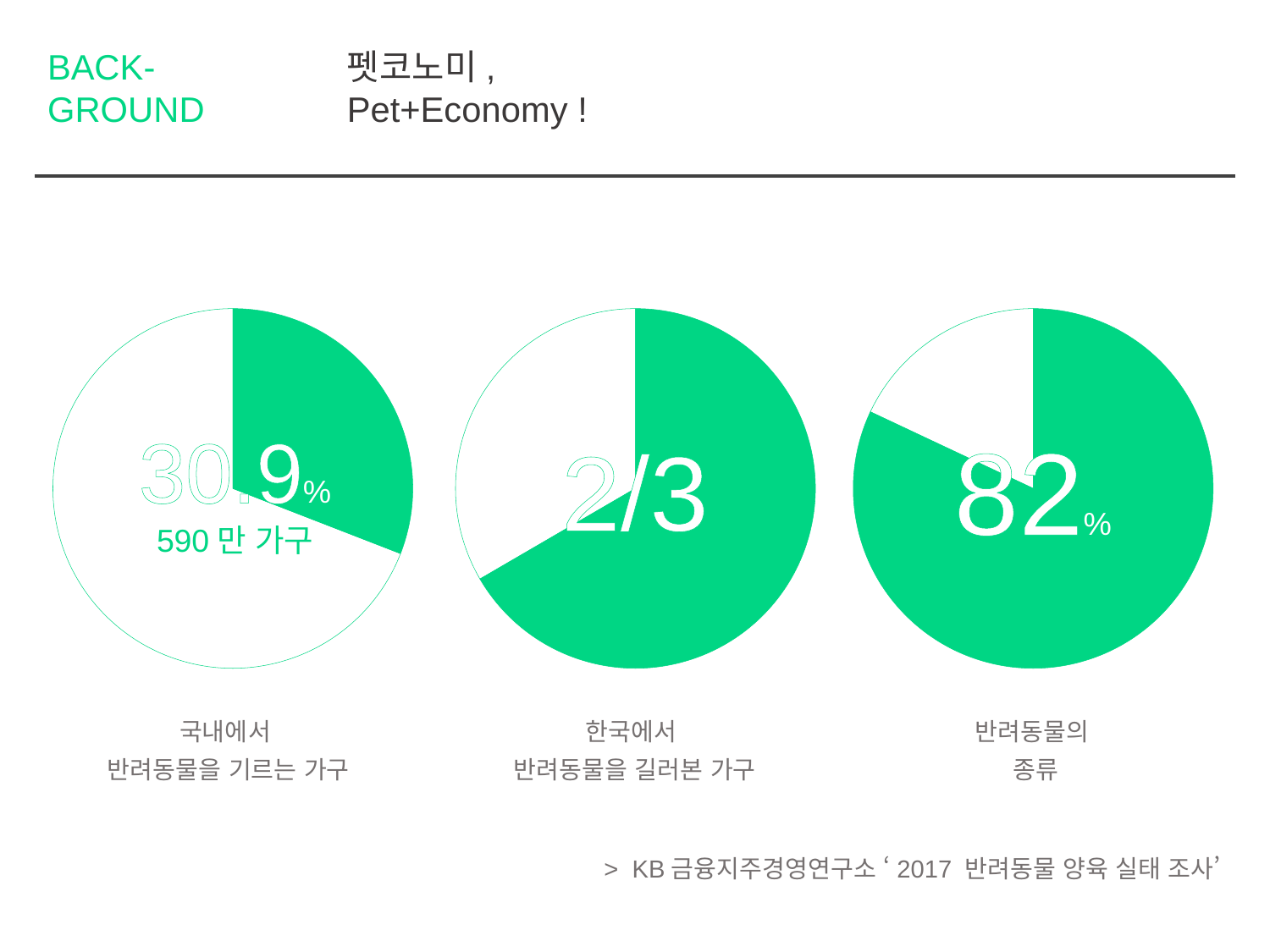

BACK-
GROUND
펫코노미,
Pet+Economy !

### Chart

| Category | 열2 |
|---|---|
|  | 30.9 |
|  | 69.1 |
|  | None |
|  | None |

### Chart

| Category | 열2 |
|---|---|
|  | 66.6 |
|  | 33.4 |
|  | None |
|  | None |

### Chart

| Category | 열2 |
|---|---|
|  | 82.0 |
|  | 18.0 |
|  | None |
|  | None |
30.9%
590만 가구
2/3
82%
국내에서
반려동물을 기르는 가구
한국에서
반려동물을 길러본 가구
반려동물의
종류
>  KB금융지주경영연구소 ‘2017 반려동물 양육 실태 조사’